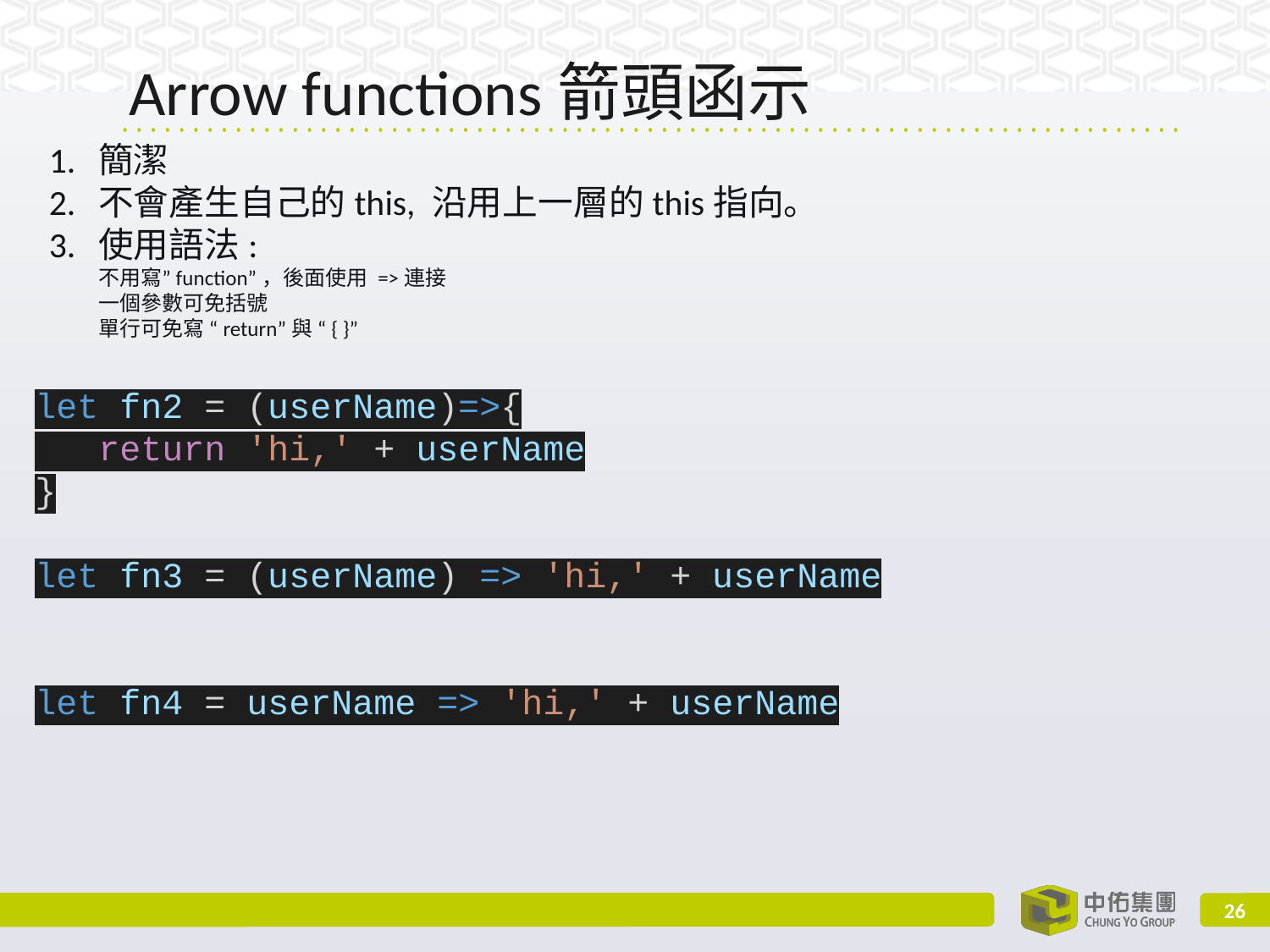

# Arrow functions箭頭函示
簡潔
不會產生自己的this, 沿用上一層的this指向。
使用語法:
不用寫”function”，後面使用 =>連接
一個參數可免括號
單行可免寫 “return”與 “{ }”

let fn2 = (userName)=>{
   return 'hi,' + userName
}

let fn3 = (userName) => 'hi,' + userName

let fn4 = userName => 'hi,' + userName

26